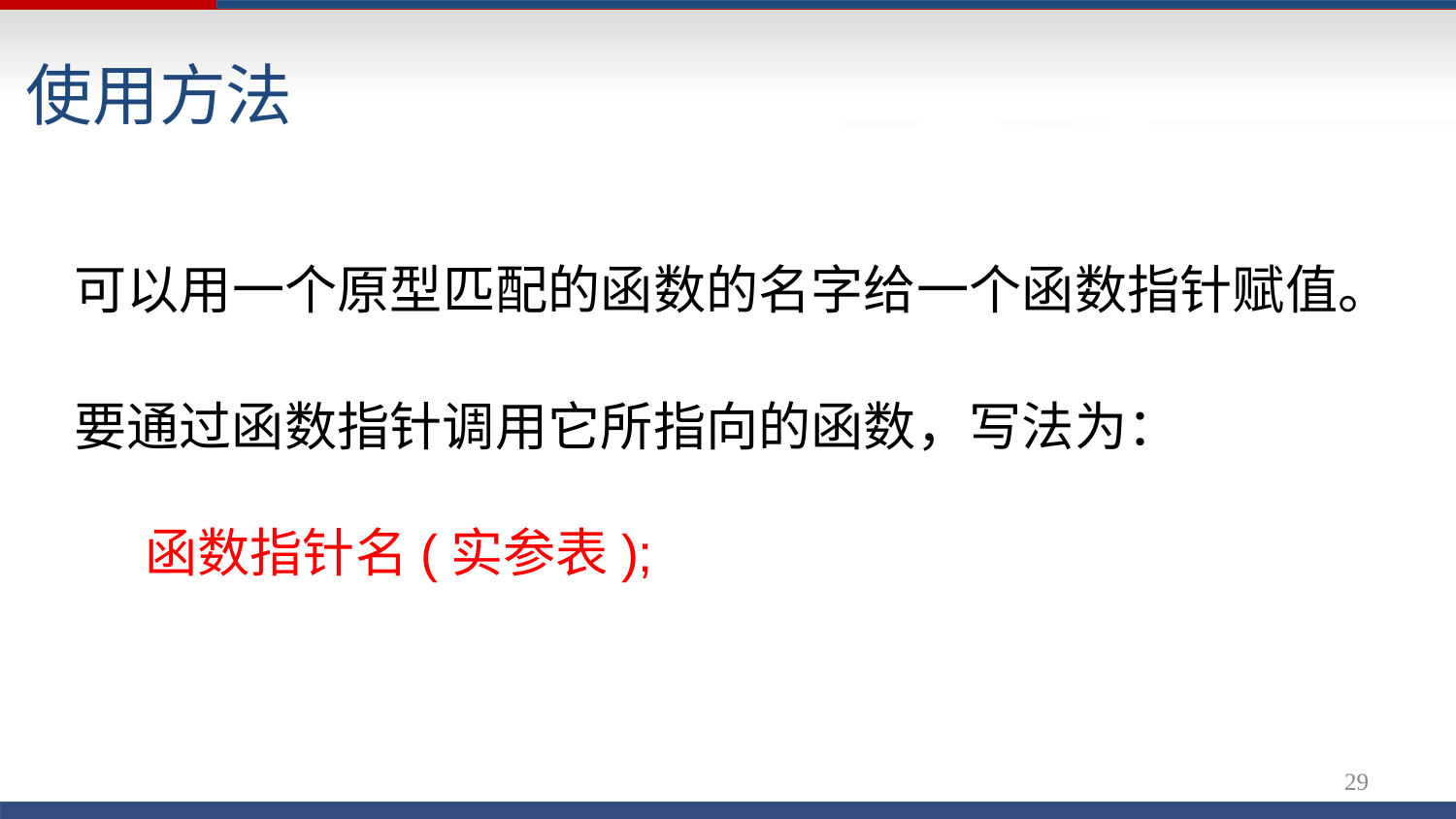

# 使用方法
可以用一个原型匹配的函数的名字给一个函数指针赋值。
要通过函数指针调用它所指向的函数，写法为：  函数指针名(实参表);
29